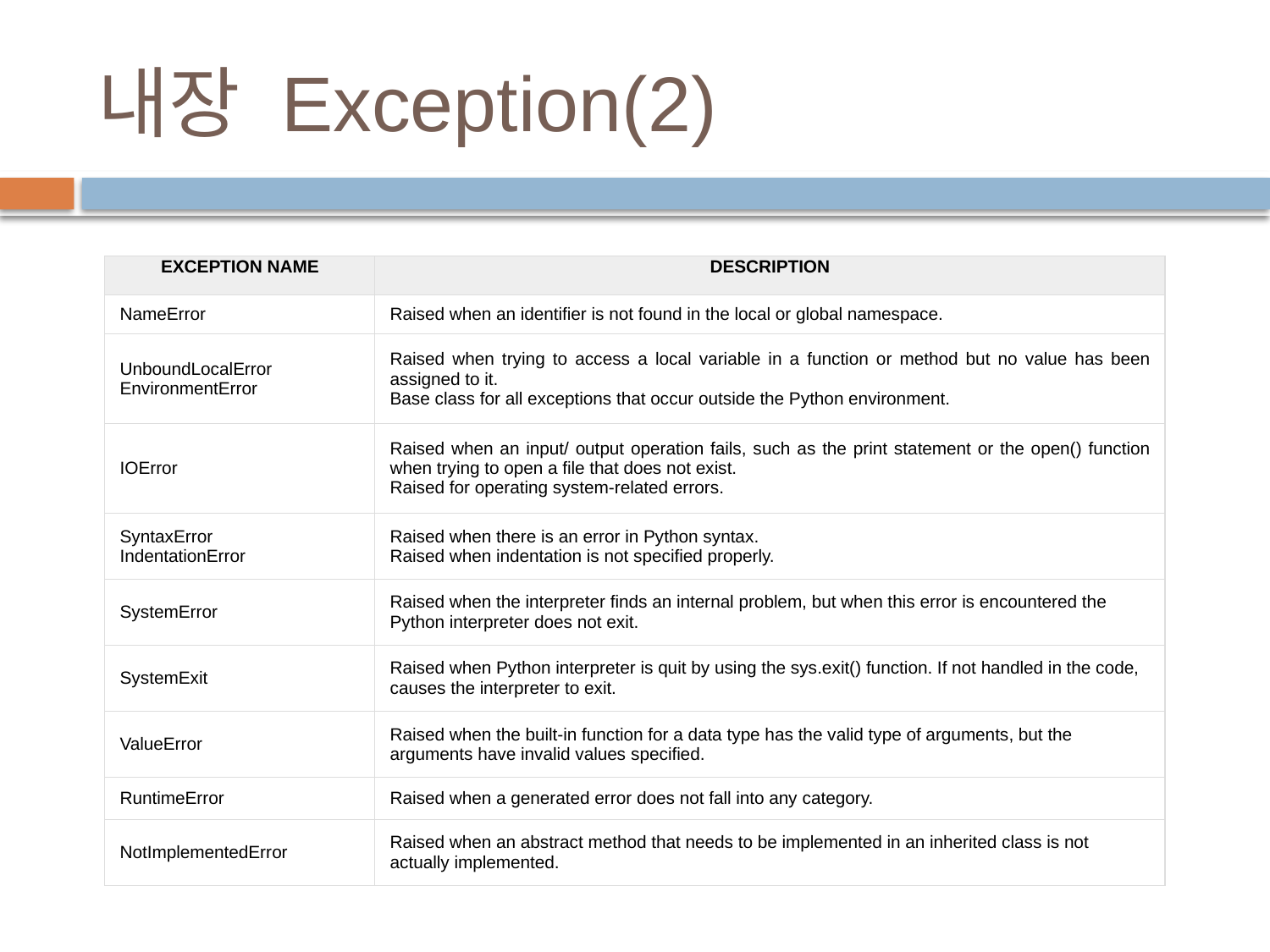

# 내장 Exception(2)
| EXCEPTION NAME | DESCRIPTION |
| --- | --- |
| NameError | Raised when an identifier is not found in the local or global namespace. |
| UnboundLocalError EnvironmentError | Raised when trying to access a local variable in a function or method but no value has been assigned to it. Base class for all exceptions that occur outside the Python environment. |
| IOError | Raised when an input/ output operation fails, such as the print statement or the open() function when trying to open a file that does not exist. Raised for operating system-related errors. |
| SyntaxError IndentationError | Raised when there is an error in Python syntax. Raised when indentation is not specified properly. |
| SystemError | Raised when the interpreter finds an internal problem, but when this error is encountered the Python interpreter does not exit. |
| SystemExit | Raised when Python interpreter is quit by using the sys.exit() function. If not handled in the code, causes the interpreter to exit. |
| ValueError | Raised when the built-in function for a data type has the valid type of arguments, but the arguments have invalid values specified. |
| RuntimeError | Raised when a generated error does not fall into any category. |
| NotImplementedError | Raised when an abstract method that needs to be implemented in an inherited class is not actually implemented. |